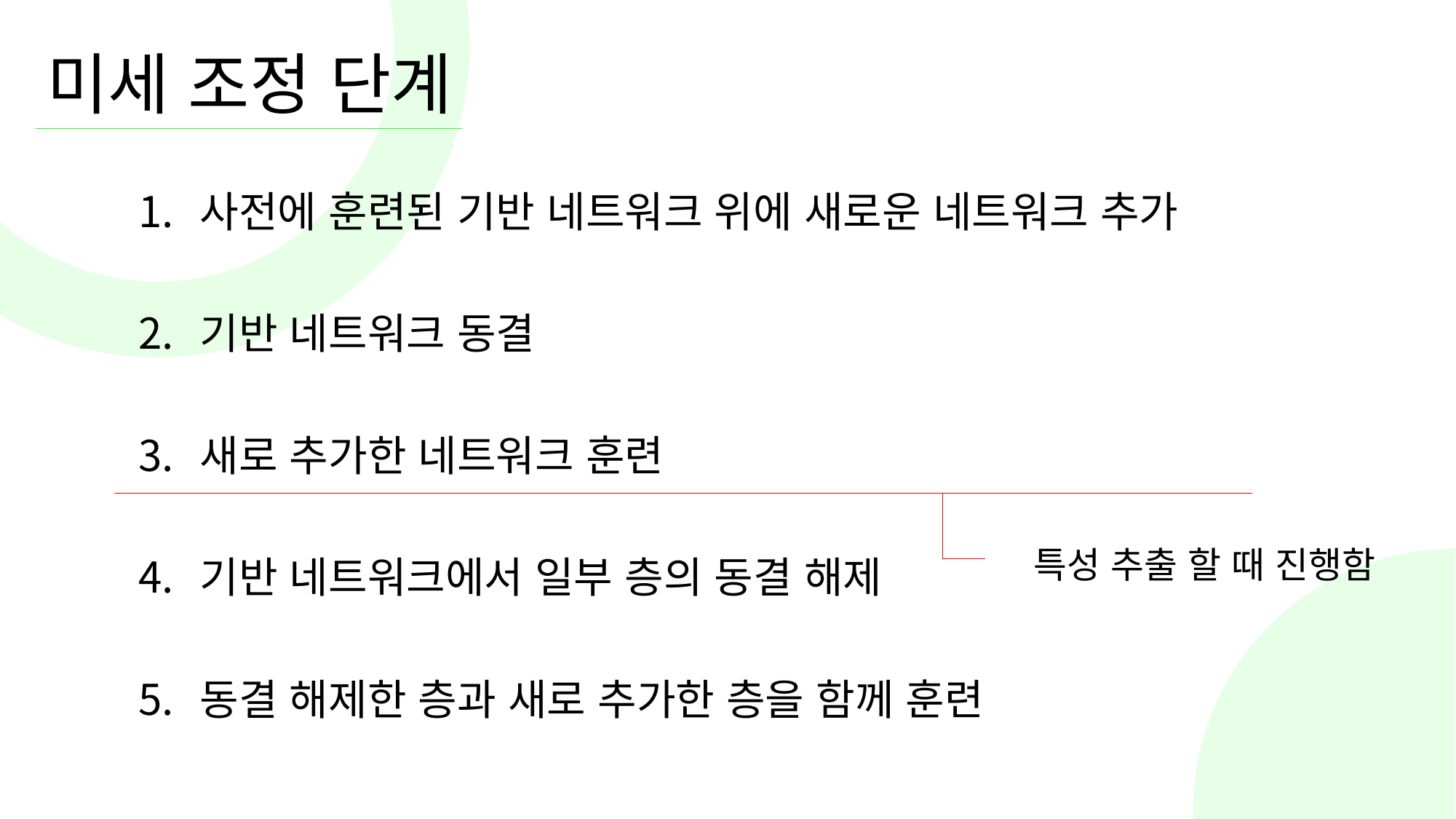

# 미세 조정 단계
사전에 훈련된 기반 네트워크 위에 새로운 네트워크 추가

기반 네트워크 동결

새로 추가한 네트워크 훈련

기반 네트워크에서 일부 층의 동결 해제

동결 해제한 층과 새로 추가한 층을 함께 훈련
특성 추출 할 때 진행함